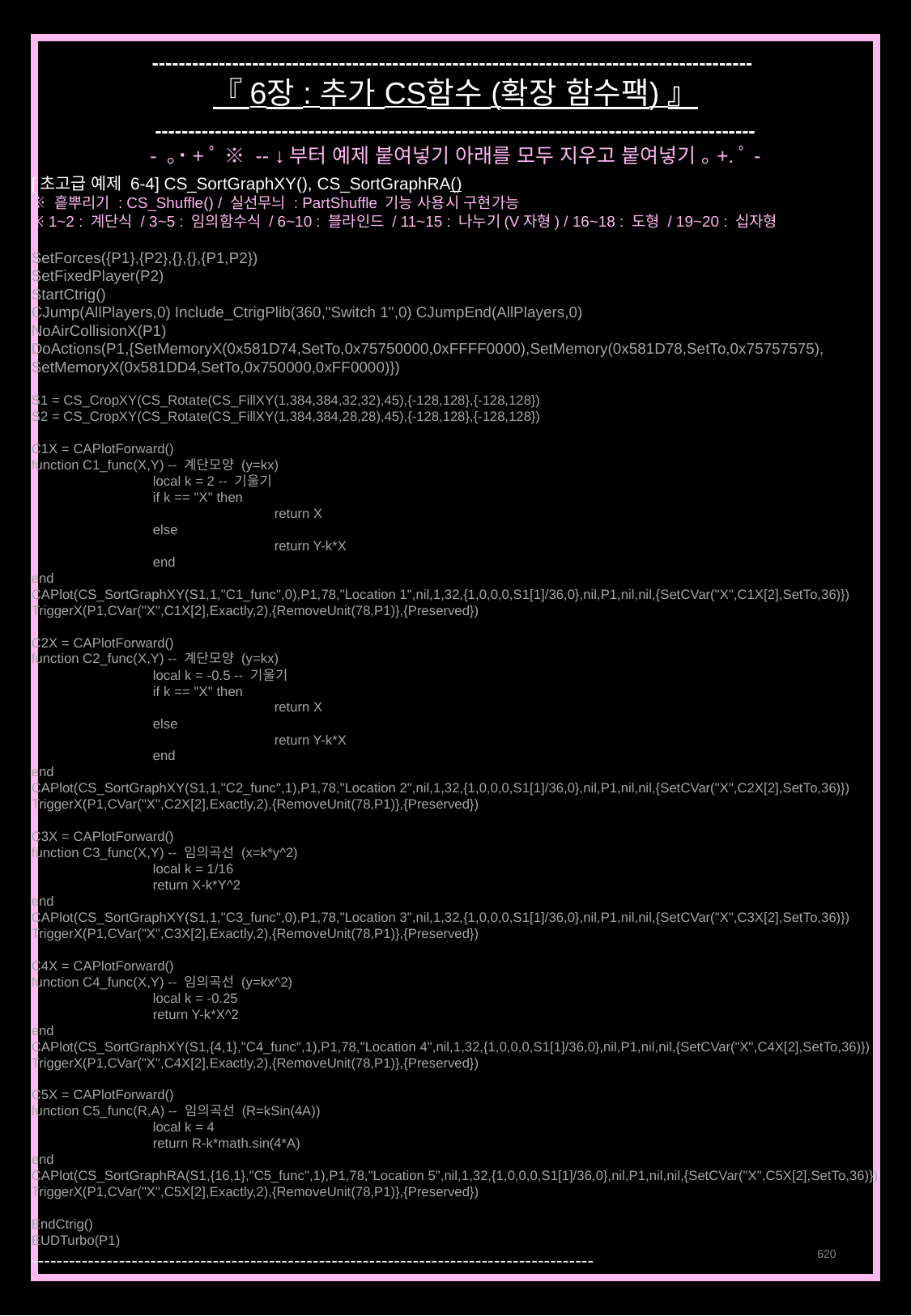

------------------------------------------------------------------------------------------
『 6장 : 추가 CS함수 (확장 함수팩) 』
------------------------------------------------------------------------------------------
- ｡˙+ﾟ ※ -- ↓부터 예제 붙여넣기 아래를 모두 지우고 붙여넣기 ｡+.ﾟ-
[초고급 예제 6-4] CS_SortGraphXY(), CS_SortGraphRA()
※ 흩뿌리기 : CS_Shuffle() / 실선무늬 : PartShuffle 기능 사용시 구현가능
※ 1~2 : 계단식 / 3~5 : 임의함수식 / 6~10 : 블라인드 / 11~15 : 나누기(V자형) / 16~18 : 도형 / 19~20 : 십자형

SetForces({P1},{P2},{},{},{P1,P2})
SetFixedPlayer(P2)
StartCtrig()
CJump(AllPlayers,0) Include_CtrigPlib(360,"Switch 1",0) CJumpEnd(AllPlayers,0)
NoAirCollisionX(P1)
DoActions(P1,{SetMemoryX(0x581D74,SetTo,0x75750000,0xFFFF0000),SetMemory(0x581D78,SetTo,0x75757575),
SetMemoryX(0x581DD4,SetTo,0x750000,0xFF0000)})

S1 = CS_CropXY(CS_Rotate(CS_FillXY(1,384,384,32,32),45),{-128,128},{-128,128})
S2 = CS_CropXY(CS_Rotate(CS_FillXY(1,384,384,28,28),45),{-128,128},{-128,128})

C1X = CAPlotForward()
function C1_func(X,Y) -- 계단모양 (y=kx)
	local k = 2 -- 기울기
	if k == "X" then
		return X
	else
		return Y-k*X
	end
end
CAPlot(CS_SortGraphXY(S1,1,"C1_func",0),P1,78,"Location 1",nil,1,32,{1,0,0,0,S1[1]/36,0},nil,P1,nil,nil,{SetCVar("X",C1X[2],SetTo,36)})
TriggerX(P1,CVar("X",C1X[2],Exactly,2),{RemoveUnit(78,P1)},{Preserved})

C2X = CAPlotForward()
function C2_func(X,Y) -- 계단모양 (y=kx)
	local k = -0.5 -- 기울기
	if k == "X" then
		return X
	else
		return Y-k*X
	end
end
CAPlot(CS_SortGraphXY(S1,1,"C2_func",1),P1,78,"Location 2",nil,1,32,{1,0,0,0,S1[1]/36,0},nil,P1,nil,nil,{SetCVar("X",C2X[2],SetTo,36)})
TriggerX(P1,CVar("X",C2X[2],Exactly,2),{RemoveUnit(78,P1)},{Preserved})

C3X = CAPlotForward()
function C3_func(X,Y) -- 임의곡선 (x=k*y^2)
	local k = 1/16
	return X-k*Y^2
end
CAPlot(CS_SortGraphXY(S1,1,"C3_func",0),P1,78,"Location 3",nil,1,32,{1,0,0,0,S1[1]/36,0},nil,P1,nil,nil,{SetCVar("X",C3X[2],SetTo,36)})
TriggerX(P1,CVar("X",C3X[2],Exactly,2),{RemoveUnit(78,P1)},{Preserved})

C4X = CAPlotForward()
function C4_func(X,Y) -- 임의곡선 (y=kx^2)
	local k = -0.25
	return Y-k*X^2
end
CAPlot(CS_SortGraphXY(S1,{4,1},"C4_func",1),P1,78,"Location 4",nil,1,32,{1,0,0,0,S1[1]/36,0},nil,P1,nil,nil,{SetCVar("X",C4X[2],SetTo,36)})
TriggerX(P1,CVar("X",C4X[2],Exactly,2),{RemoveUnit(78,P1)},{Preserved})

C5X = CAPlotForward()
function C5_func(R,A) -- 임의곡선 (R=kSin(4A))
	local k = 4
	return R-k*math.sin(4*A)
end
CAPlot(CS_SortGraphRA(S1,{16,1},"C5_func",1),P1,78,"Location 5",nil,1,32,{1,0,0,0,S1[1]/36,0},nil,P1,nil,nil,{SetCVar("X",C5X[2],SetTo,36)})
TriggerX(P1,CVar("X",C5X[2],Exactly,2),{RemoveUnit(78,P1)},{Preserved})

EndCtrig()
EUDTurbo(P1)
------------------------------------------------------------------------------------------
620